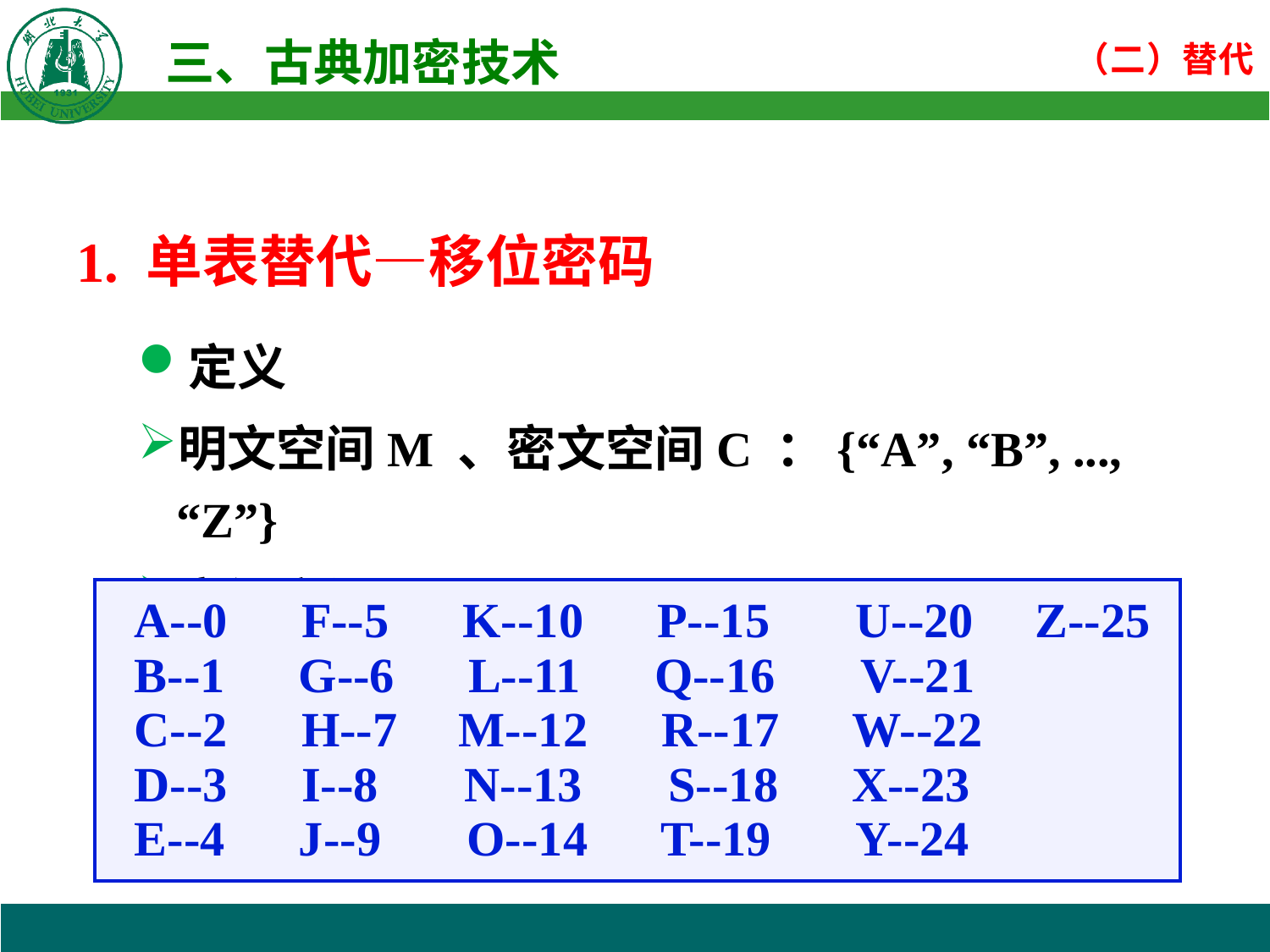

1. 单表替代—移位密码
定义
明文空间M 、密文空间C ：{“A”, “B”, ..., “Z”}
密钥空间K：{“B”, “C”, ..., “Z”}
M = C = {0, 1, ..., 25} ，K = {1, ..., 25}
| A--0 F--5 K--10 P--15 U--20 Z--25 B--1 G--6 L--11 Q--16 V--21 C--2 H--7 M--12 R--17 W--22 D--3 I--8 N--13 S--18 X--23 E--4 J--9 O--14 T--19 Y--24 |
| --- |